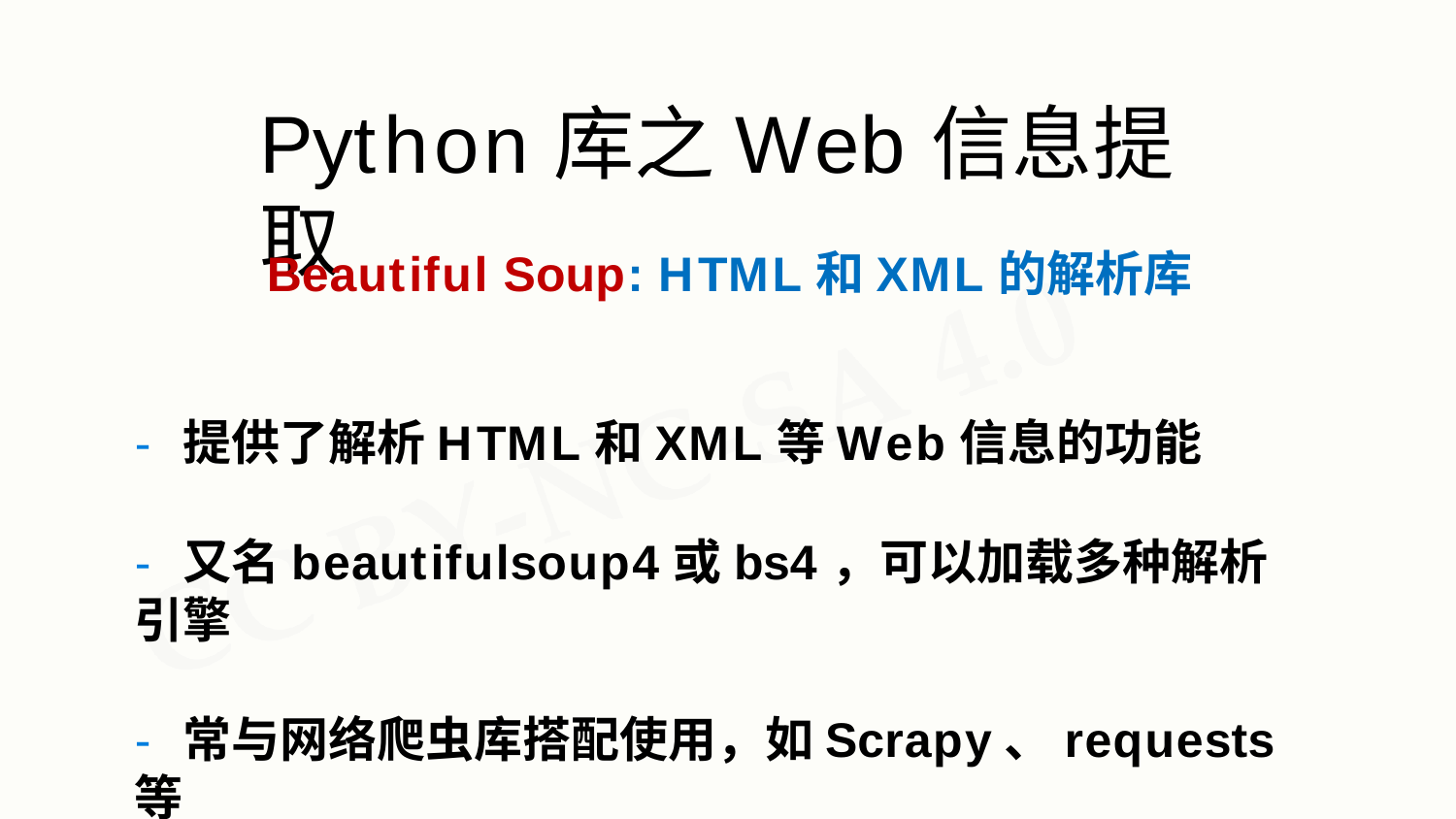

# Python库之Web信息提取
Beautiful Soup: HTML和XML的解析库

- 提供了解析HTML和XML等Web信息的功能

- 又名beautifulsoup4或bs4，可以加载多种解析引擎

- 常与网络爬虫库搭配使用，如Scrapy、requests等